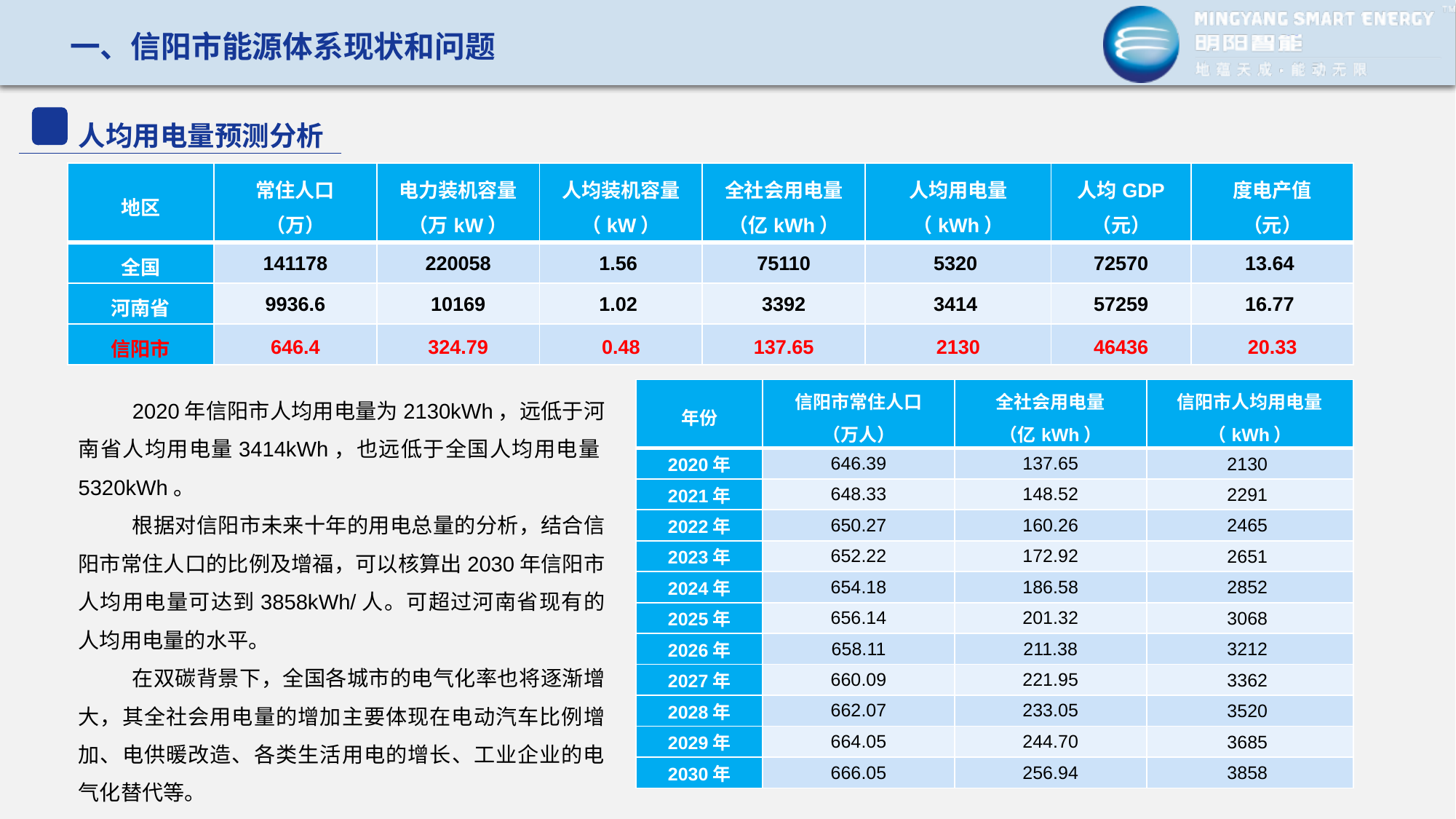

一、信阳市能源体系现状和问题
人均用电量预测分析

| 地区 | 常住人口 （万） | 电力装机容量（万kW） | 人均装机容量（kW） | 全社会用电量（亿kWh） | 人均用电量 （kWh） | 人均GDP （元） | 度电产值 （元） |
| --- | --- | --- | --- | --- | --- | --- | --- |
| 全国 | 141178 | 220058 | 1.56 | 75110 | 5320 | 72570 | 13.64 |
| 河南省 | 9936.6 | 10169 | 1.02 | 3392 | 3414 | 57259 | 16.77 |
| 信阳市 | 646.4 | 324.79 | 0.48 | 137.65 | 2130 | 46436 | 20.33 |
2020年信阳市人均用电量为2130kWh，远低于河南省人均用电量3414kWh，也远低于全国人均用电量5320kWh。
根据对信阳市未来十年的用电总量的分析，结合信阳市常住人口的比例及增福，可以核算出2030年信阳市人均用电量可达到3858kWh/人。可超过河南省现有的人均用电量的水平。
在双碳背景下，全国各城市的电气化率也将逐渐增大，其全社会用电量的增加主要体现在电动汽车比例增加、电供暖改造、各类生活用电的增长、工业企业的电气化替代等。
| 年份 | 信阳市常住人口 （万人） | 全社会用电量 （亿kWh） | 信阳市人均用电量 （kWh） |
| --- | --- | --- | --- |
| 2020年 | 646.39 | 137.65 | 2130 |
| 2021年 | 648.33 | 148.52 | 2291 |
| 2022年 | 650.27 | 160.26 | 2465 |
| 2023年 | 652.22 | 172.92 | 2651 |
| 2024年 | 654.18 | 186.58 | 2852 |
| 2025年 | 656.14 | 201.32 | 3068 |
| 2026年 | 658.11 | 211.38 | 3212 |
| 2027年 | 660.09 | 221.95 | 3362 |
| 2028年 | 662.07 | 233.05 | 3520 |
| 2029年 | 664.05 | 244.70 | 3685 |
| 2030年 | 666.05 | 256.94 | 3858 |